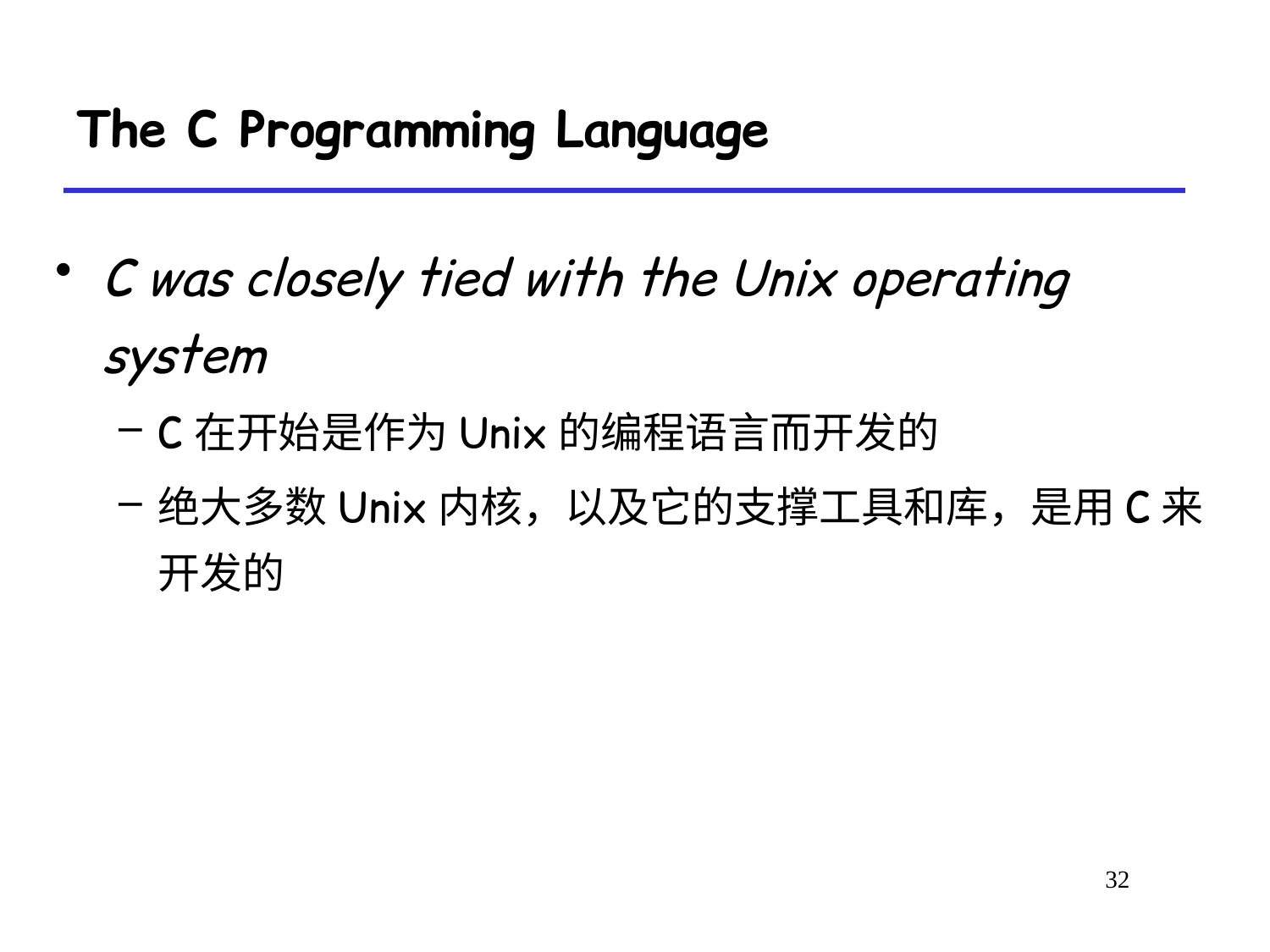

# The C Programming Language
C was closely tied with the Unix operating system
C在开始是作为Unix的编程语言而开发的
绝大多数Unix内核，以及它的支撑工具和库，是用C来开发的
32